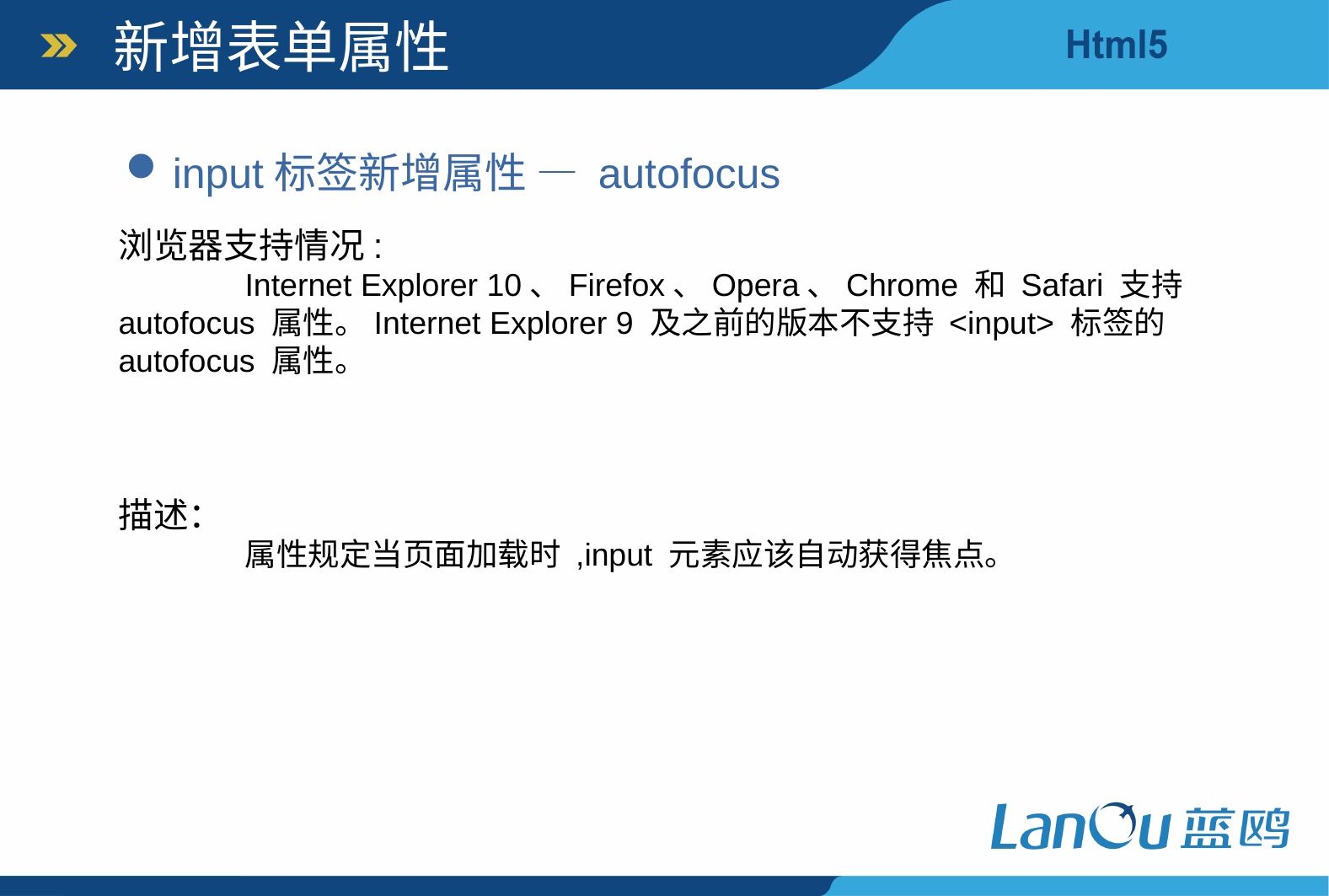

新增表单属性
input标签新增属性 — autofocus

浏览器支持情况:
	Internet Explorer 10、Firefox、Opera、Chrome 和 Safari 支持 autofocus 属性。Internet Explorer 9 及之前的版本不支持 <input> 标签的 autofocus 属性。

描述：
	属性规定当页面加载时 ,input 元素应该自动获得焦点。